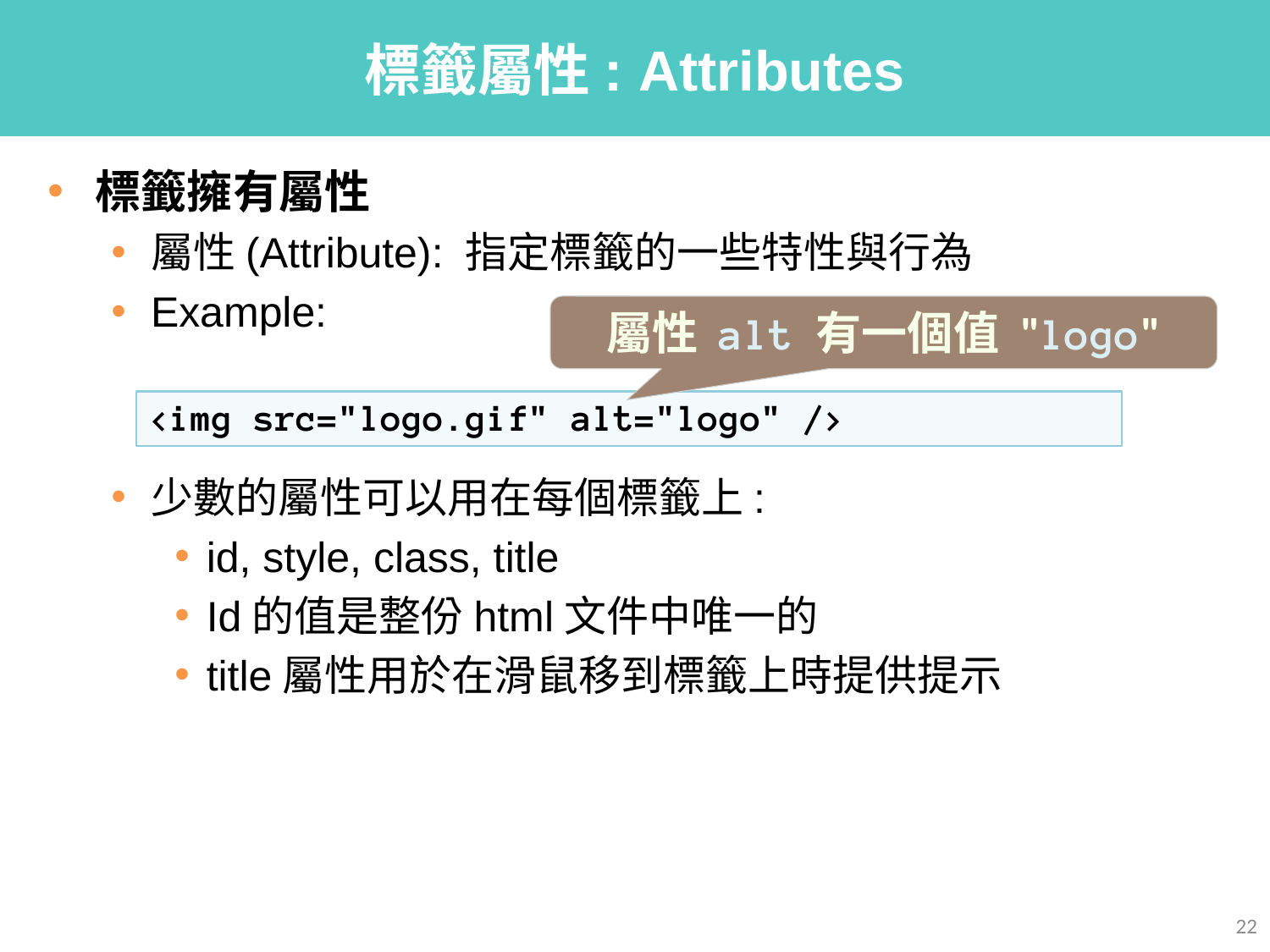

# 標籤屬性: Attributes
標籤擁有屬性
屬性(Attribute): 指定標籤的一些特性與行為
Example:

少數的屬性可以用在每個標籤上:
id, style, class, title
Id的值是整份html文件中唯一的
title屬性用於在滑鼠移到標籤上時提供提示

屬性 alt 有一個值 "logo"
<img src="logo.gif" alt="logo" />
22